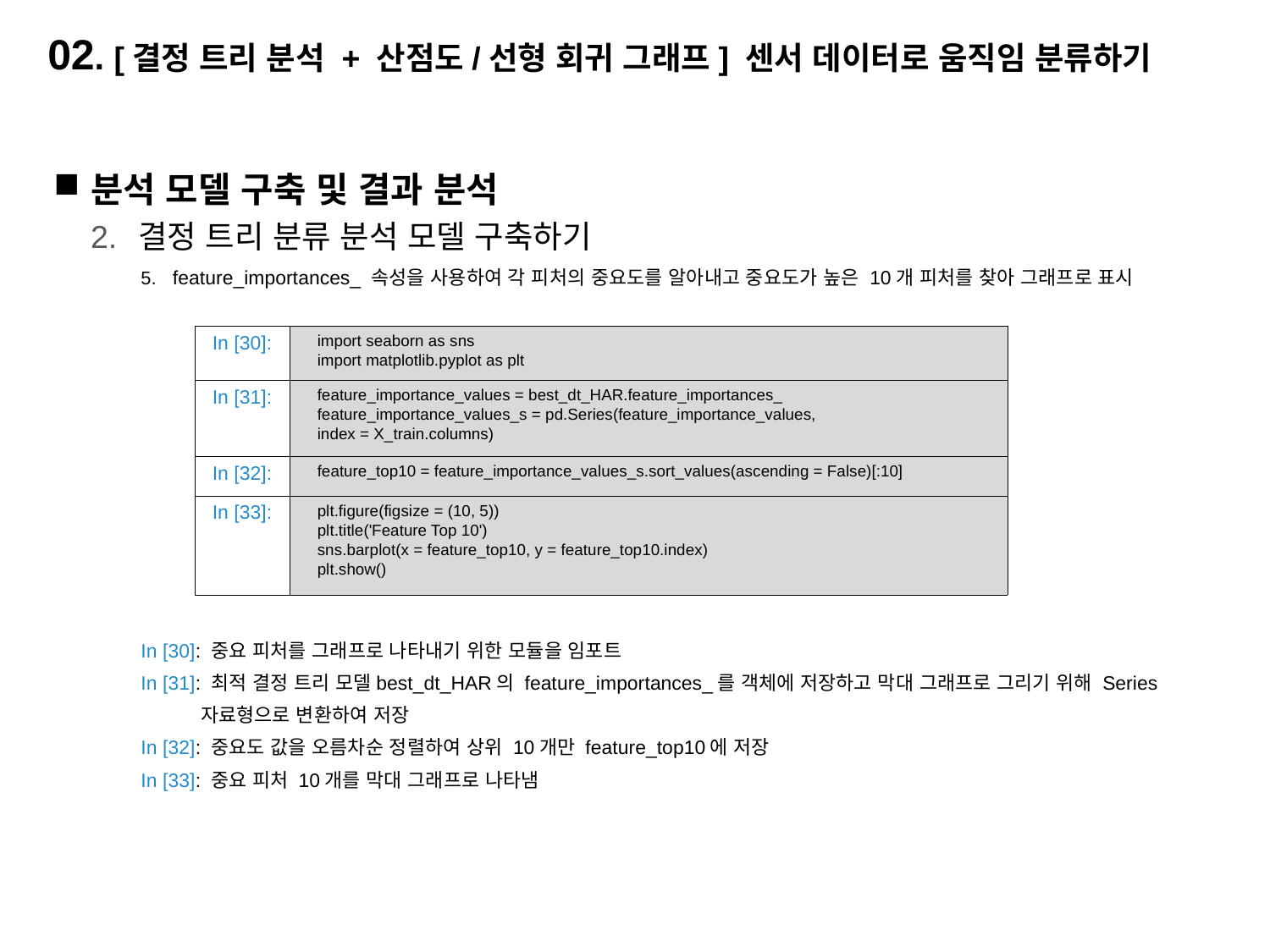

# 02. [결정 트리 분석 + 산점도/선형 회귀 그래프] 센서 데이터로 움직임 분류하기
분석 모델 구축 및 결과 분석
결정 트리 분류 분석 모델 구축하기
feature_importances_ 속성을 사용하여 각 피처의 중요도를 알아내고 중요도가 높은 10개 피처를 찾아 그래프로 표시

In [30]: 중요 피처를 그래프로 나타내기 위한 모듈을 임포트
In [31]: 최적 결정 트리 모델best_dt_HAR의 feature_importances_를 객체에 저장하고 막대 그래프로 그리기 위해 Series
          자료형으로 변환하여 저장
In [32]: 중요도 값을 오름차순 정렬하여 상위 10개만 feature_top10에 저장
In [33]: 중요 피처 10개를 막대 그래프로 나타냄
| In [30]: | import seaborn as sns import matplotlib.pyplot as plt |
| --- | --- |
| In [31]: | feature\_importance\_values = best\_dt\_HAR.feature\_importances\_ feature\_importance\_values\_s = pd.Series(feature\_importance\_values, index = X\_train.columns) |
| In [32]: | feature\_top10 = feature\_importance\_values\_s.sort\_values(ascending = False)[:10] |
| In [33]: | plt.figure(figsize = (10, 5)) plt.title('Feature Top 10') sns.barplot(x = feature\_top10, y = feature\_top10.index) plt.show() |